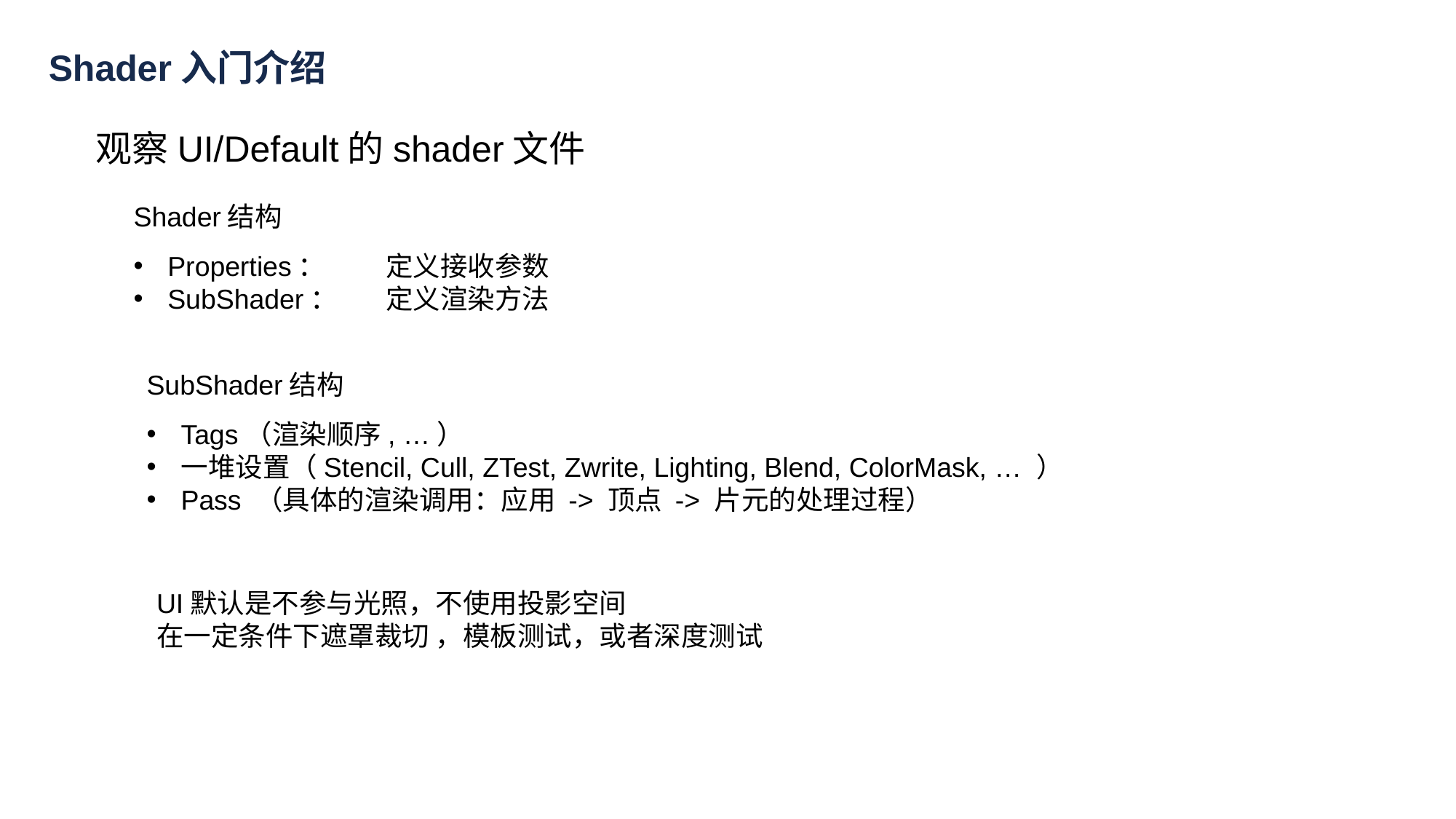

Shader入门介绍
观察UI/Default的shader文件
Shader结构
Properties：	定义接收参数
SubShader：	定义渲染方法
SubShader结构
Tags（渲染顺序, …）
一堆设置（Stencil, Cull, ZTest, Zwrite, Lighting, Blend, ColorMask, … ）
Pass （具体的渲染调用：应用 -> 顶点 -> 片元的处理过程）
UI默认是不参与光照，不使用投影空间
在一定条件下遮罩裁切 ，模板测试，或者深度测试